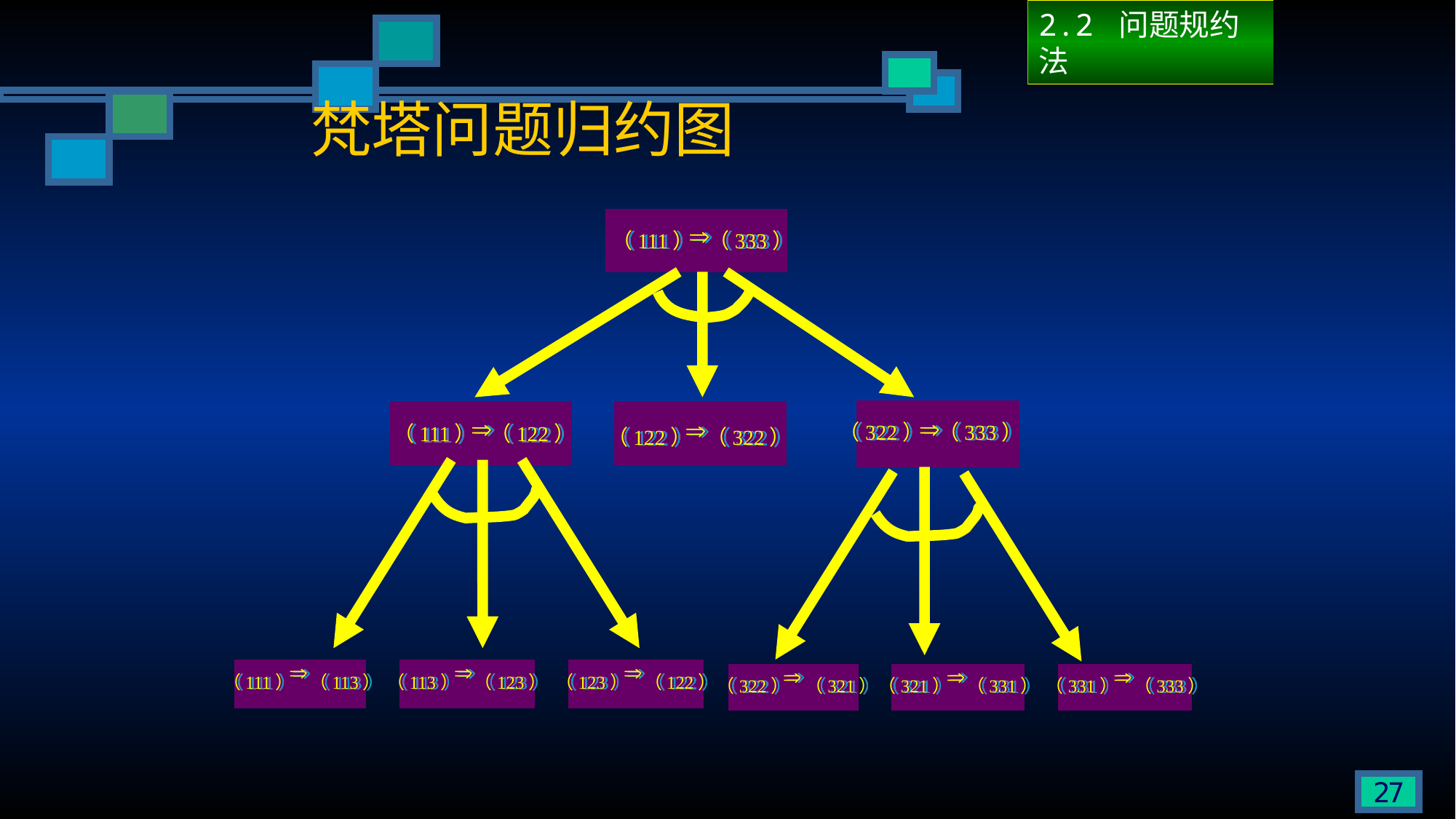

2.2 问题规约法
# 梵塔问题归约图

（111）   （333）

（111）   （122）

（122）   （322）

（322）   （333）

（111）    （113）

（113）    （123）

（123）    （122）

（322）    （321）

（321）    （331）

（331）    （333）
27